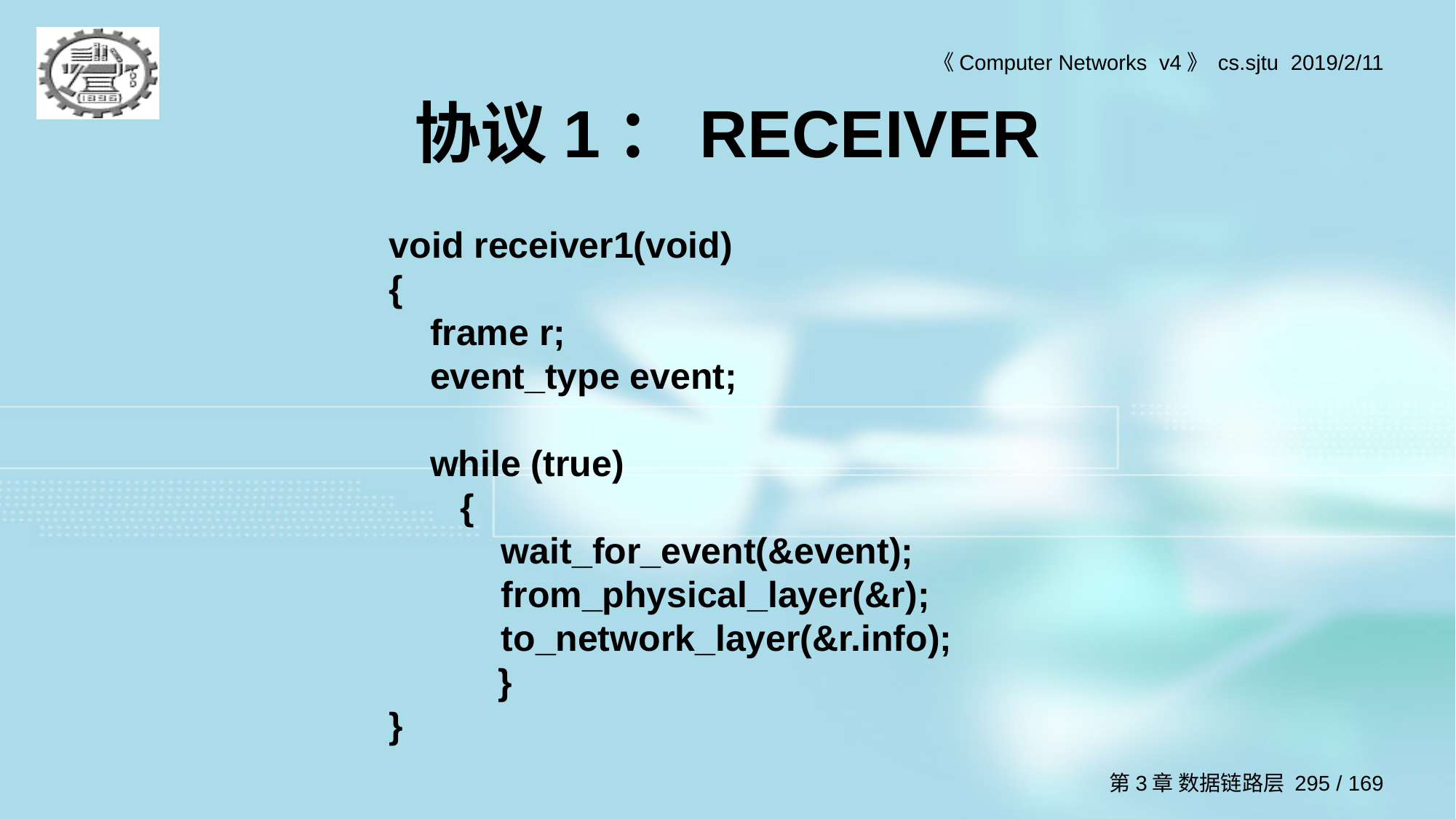

# 协议1：RECEIVER
void receiver1(void)
{
    frame r;
    event_type event;

    while (true)
       {
           wait_for_event(&event);
           from_physical_layer(&r);
           to_network_layer(&r.info);
	}
}